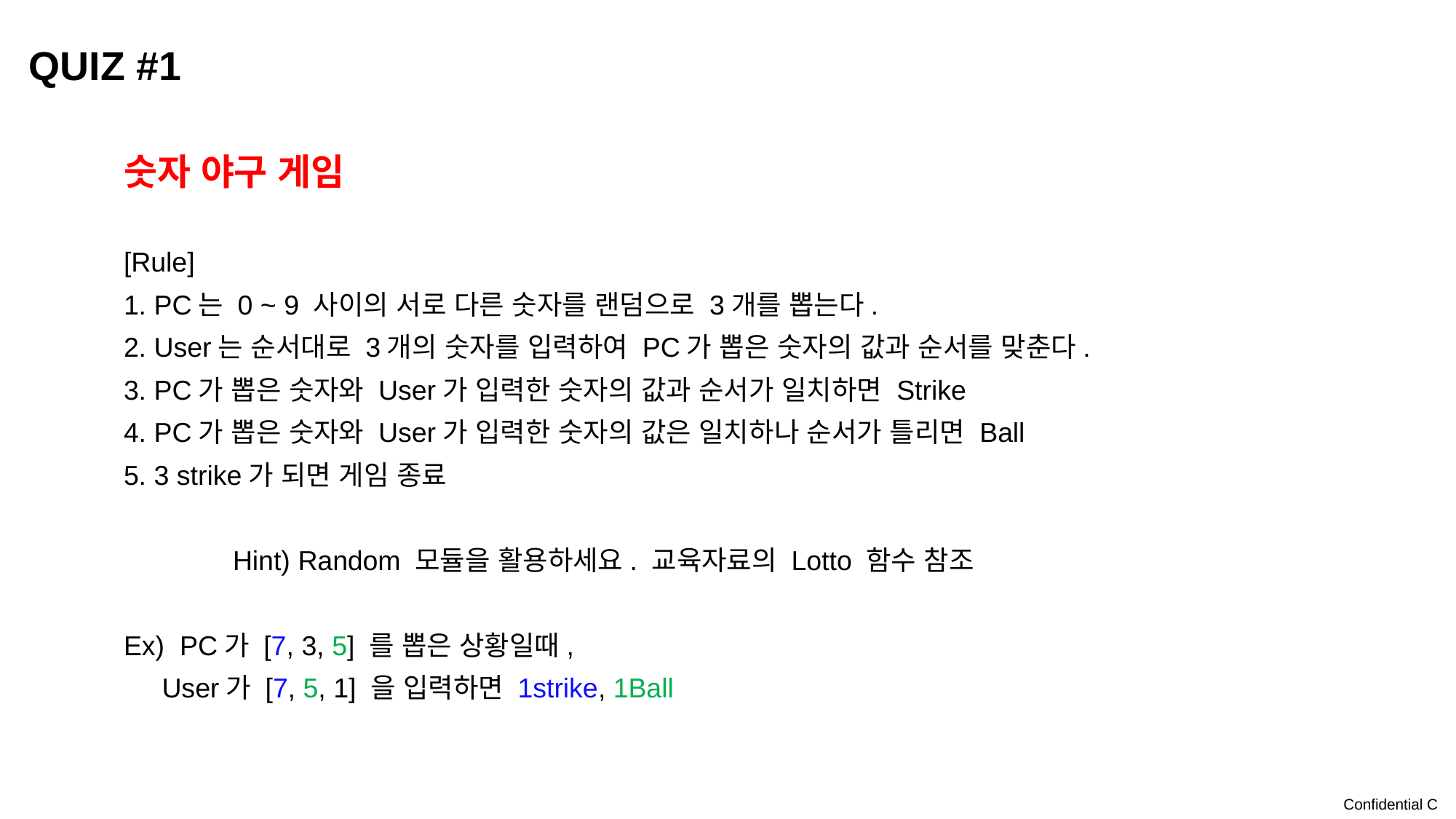

# Quiz #1
숫자 야구 게임

[Rule]
1. PC는 0 ~ 9 사이의 서로 다른 숫자를 랜덤으로 3개를 뽑는다.
2. User는 순서대로 3개의 숫자를 입력하여 PC가 뽑은 숫자의 값과 순서를 맞춘다.
3. PC가 뽑은 숫자와 User가 입력한 숫자의 값과 순서가 일치하면 Strike
4. PC가 뽑은 숫자와 User가 입력한 숫자의 값은 일치하나 순서가 틀리면 Ball
5. 3 strike가 되면 게임 종료

	Hint) Random 모듈을 활용하세요. 교육자료의 Lotto 함수 참조

Ex)  PC가 [7, 3, 5] 를 뽑은 상황일때,
     User가 [7, 5, 1] 을 입력하면 1strike, 1Ball